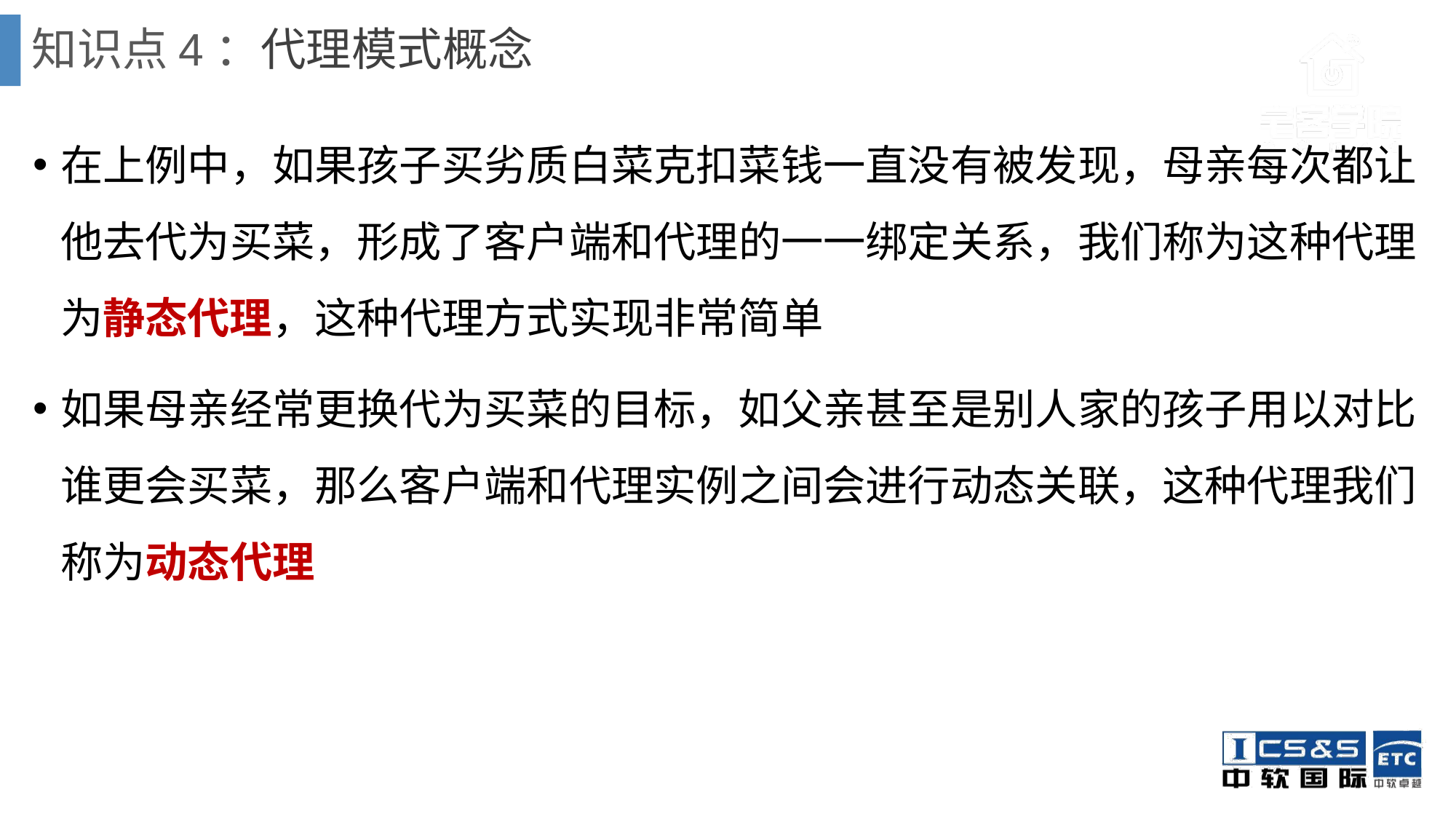

# 知识点4：代理模式概念
在上例中，如果孩子买劣质白菜克扣菜钱一直没有被发现，母亲每次都让他去代为买菜，形成了客户端和代理的一一绑定关系，我们称为这种代理为静态代理，这种代理方式实现非常简单
如果母亲经常更换代为买菜的目标，如父亲甚至是别人家的孩子用以对比谁更会买菜，那么客户端和代理实例之间会进行动态关联，这种代理我们称为动态代理